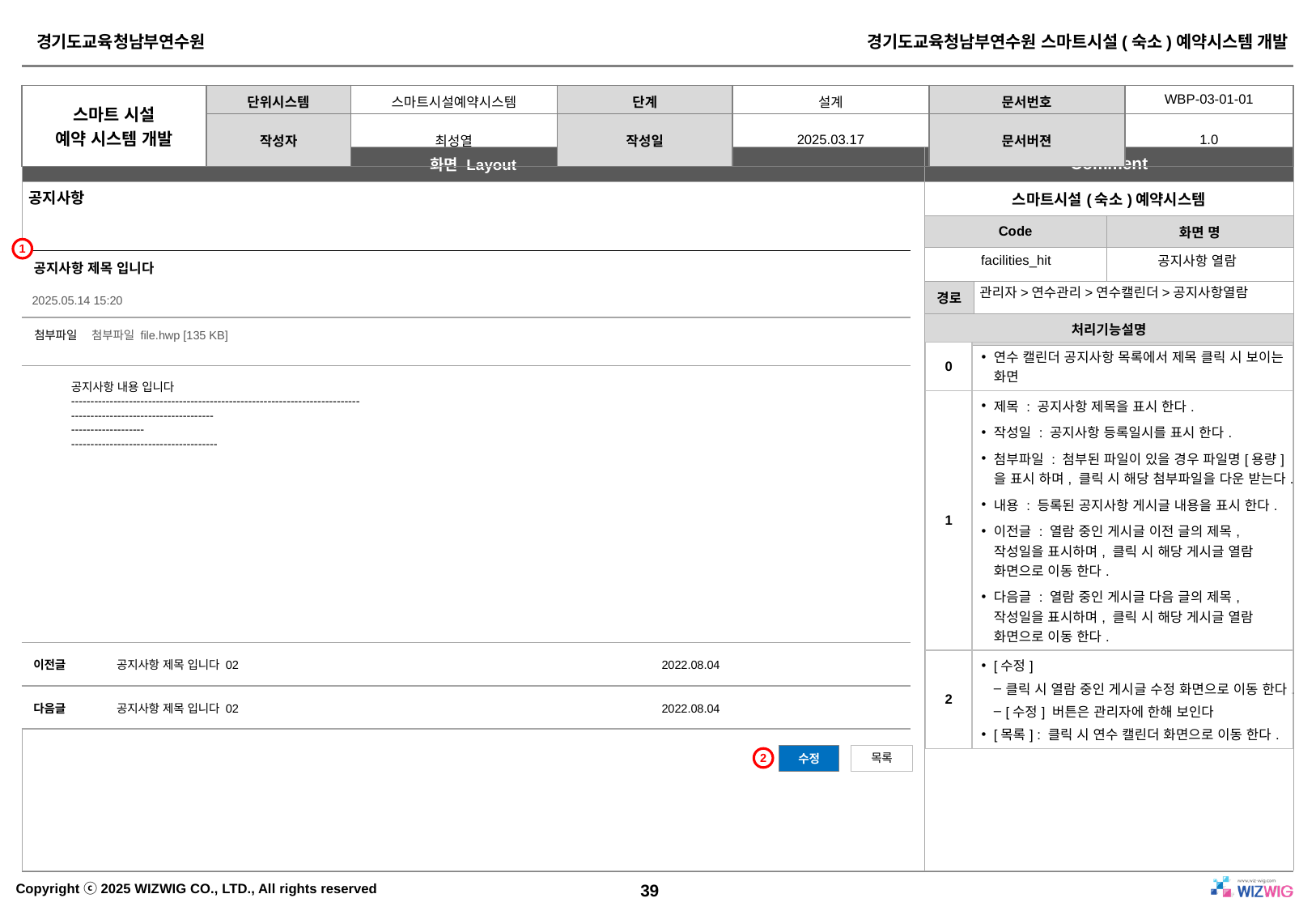

공지사항
1
facilities_hit
공지사항 열람
|  |
| --- |
|  |
|  |
|  |
|  |
공지사항 제목 입니다
관리자>연수관리>연수캘린더>공지사항열람
2025.05.14 15:20
첨부파일
첨부파일 file.hwp [135 KB]
| 0 | 연수 캘린더 공지사항 목록에서 제목 클릭 시 보이는 화면 |
| --- | --- |
| 1 | 제목 : 공지사항 제목을 표시 한다. 작성일 : 공지사항 등록일시를 표시 한다. 첨부파일 : 첨부된 파일이 있을 경우 파일명[용량]을 표시 하며, 클릭 시 해당 첨부파일을 다운 받는다. 내용 : 등록된 공지사항 게시글 내용을 표시 한다. 이전글 : 열람 중인 게시글 이전 글의 제목, 작성일을 표시하며, 클릭 시 해당 게시글 열람 화면으로 이동 한다. 다음글 : 열람 중인 게시글 다음 글의 제목, 작성일을 표시하며, 클릭 시 해당 게시글 열람 화면으로 이동 한다. |
| 2 | [수정] 클릭 시 열람 중인 게시글 수정 화면으로 이동 한다. [수정] 버튼은 관리자에 한해 보인다 [목록] : 클릭 시 연수 캘린더 화면으로 이동 한다. |
공지사항 내용 입니다
---------------------------------------------------------------------------
-------------------------------------
-------------------
--------------------------------------
이전글
공지사항 제목 입니다 02
2022.08.04
다음글
공지사항 제목 입니다 02
2022.08.04
목록
수정
2